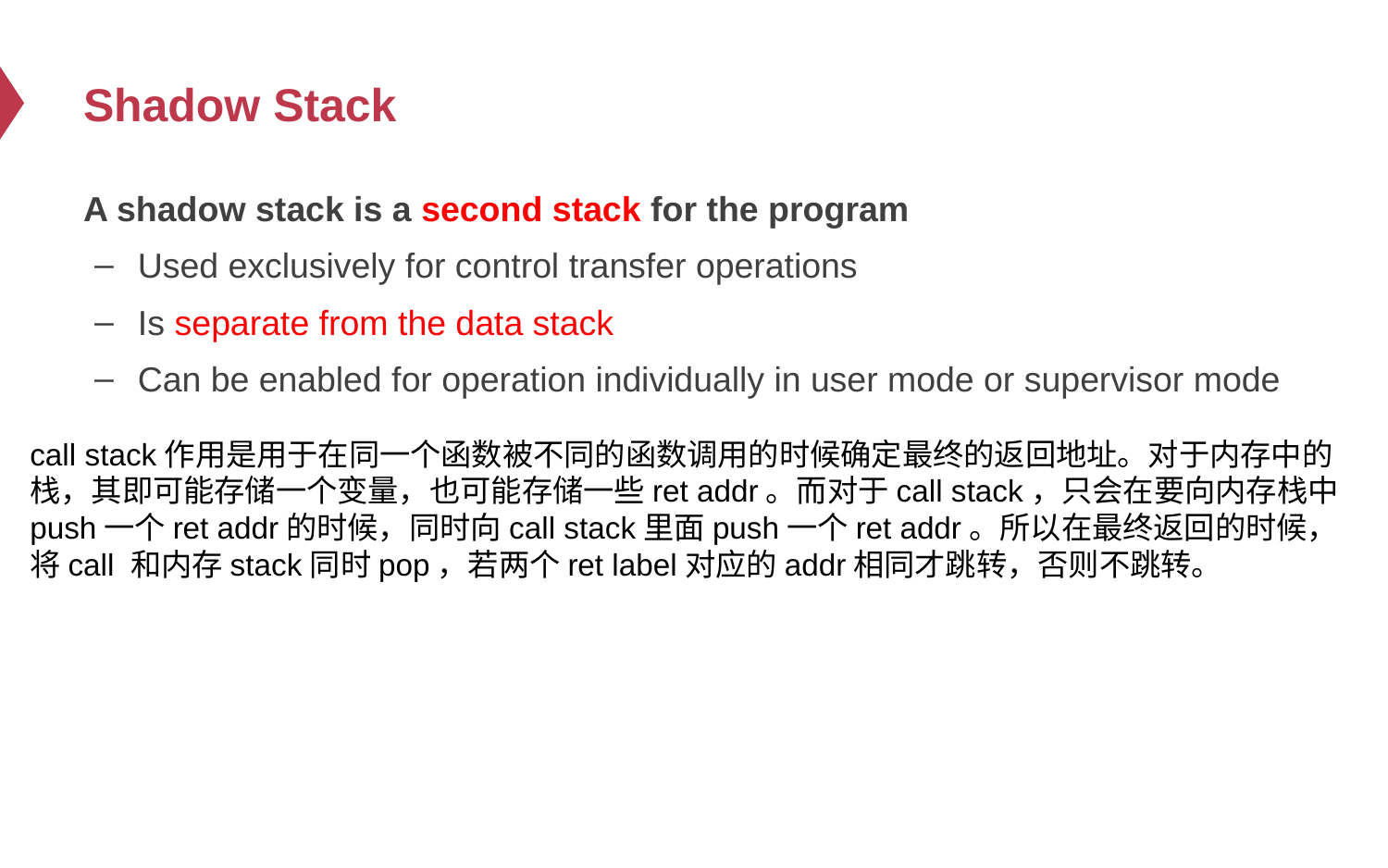

# Shadow Stack
A shadow stack is a second stack for the program
Used exclusively for control transfer operations
Is separate from the data stack
Can be enabled for operation individually in user mode or supervisor mode
call stack作用是用于在同一个函数被不同的函数调用的时候确定最终的返回地址。对于内存中的栈，其即可能存储一个变量，也可能存储一些ret addr。而对于call stack，只会在要向内存栈中push一个ret addr的时候，同时向call stack里面push一个ret addr。所以在最终返回的时候，将call 和内存stack同时pop，若两个ret label对应的addr相同才跳转，否则不跳转。
20